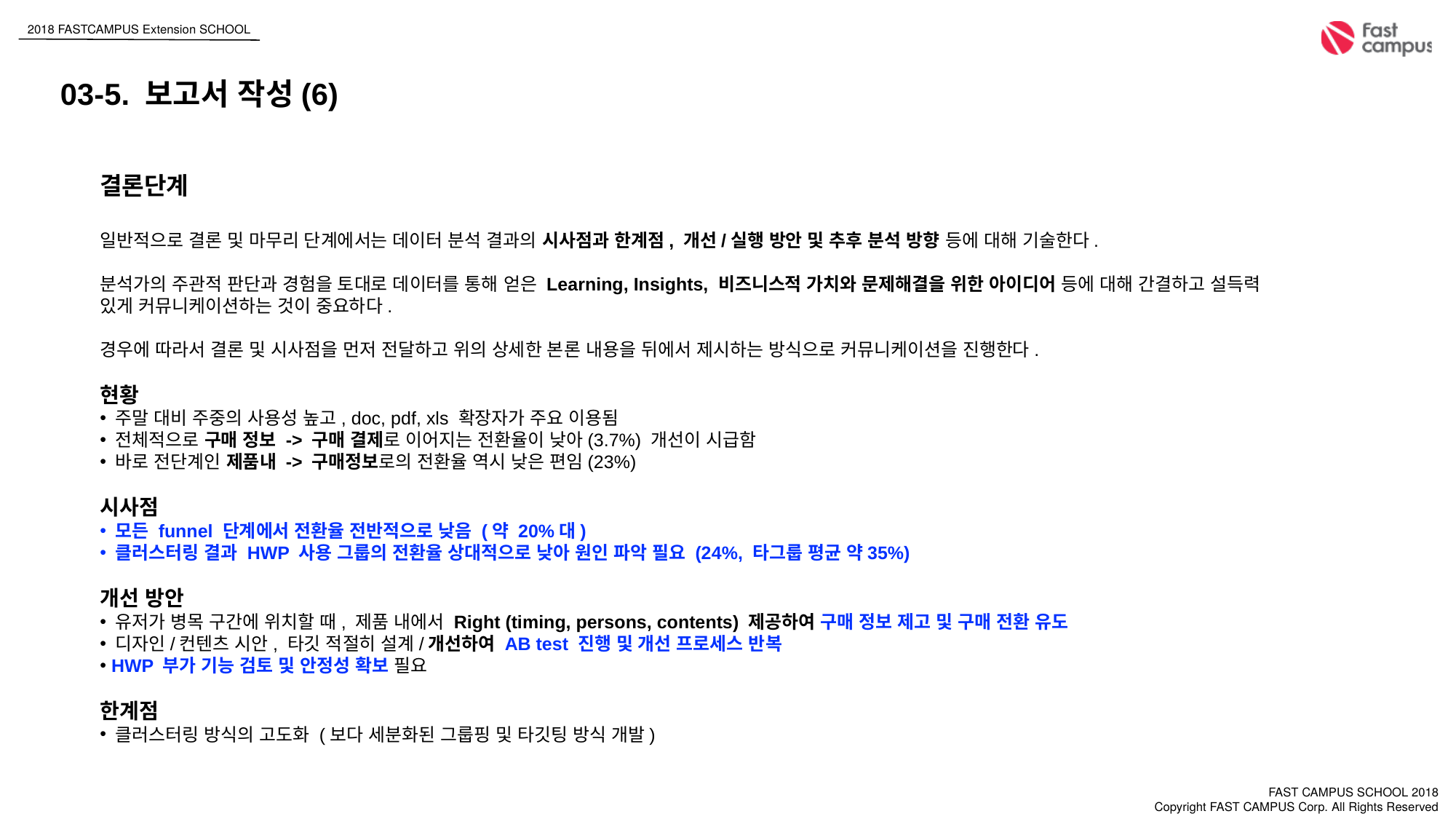

03-5. 보고서 작성(6)
결론단계

일반적으로 결론 및 마무리 단계에서는 데이터 분석 결과의 시사점과 한계점, 개선/실행 방안 및 추후 분석 방향 등에 대해 기술한다.

분석가의 주관적 판단과 경험을 토대로 데이터를 통해 얻은 Learning, Insights, 비즈니스적 가치와 문제해결을 위한 아이디어 등에 대해 간결하고 설득력 있게 커뮤니케이션하는 것이 중요하다.

경우에 따라서 결론 및 시사점을 먼저 전달하고 위의 상세한 본론 내용을 뒤에서 제시하는 방식으로 커뮤니케이션을 진행한다.

현황
 주말 대비 주중의 사용성 높고, doc, pdf, xls 확장자가 주요 이용됨
 전체적으로 구매 정보 -> 구매 결제로 이어지는 전환율이 낮아(3.7%) 개선이 시급함
 바로 전단계인 제품내 -> 구매정보로의 전환율 역시 낮은 편임(23%)

시사점
 모든 funnel 단계에서 전환율 전반적으로 낮음 (약 20%대)
 클러스터링 결과 HWP 사용 그룹의 전환율 상대적으로 낮아 원인 파악 필요 (24%, 타그룹 평균 약35%)

개선 방안
 유저가 병목 구간에 위치할 때, 제품 내에서 Right (timing, persons, contents) 제공하여 구매 정보 제고 및 구매 전환 유도
 디자인/컨텐츠 시안, 타깃 적절히 설계/개선하여 AB test 진행 및 개선 프로세스 반복
 HWP 부가 기능 검토 및 안정성 확보 필요

한계점
 클러스터링 방식의 고도화 (보다 세분화된 그룹핑 및 타깃팅 방식 개발)